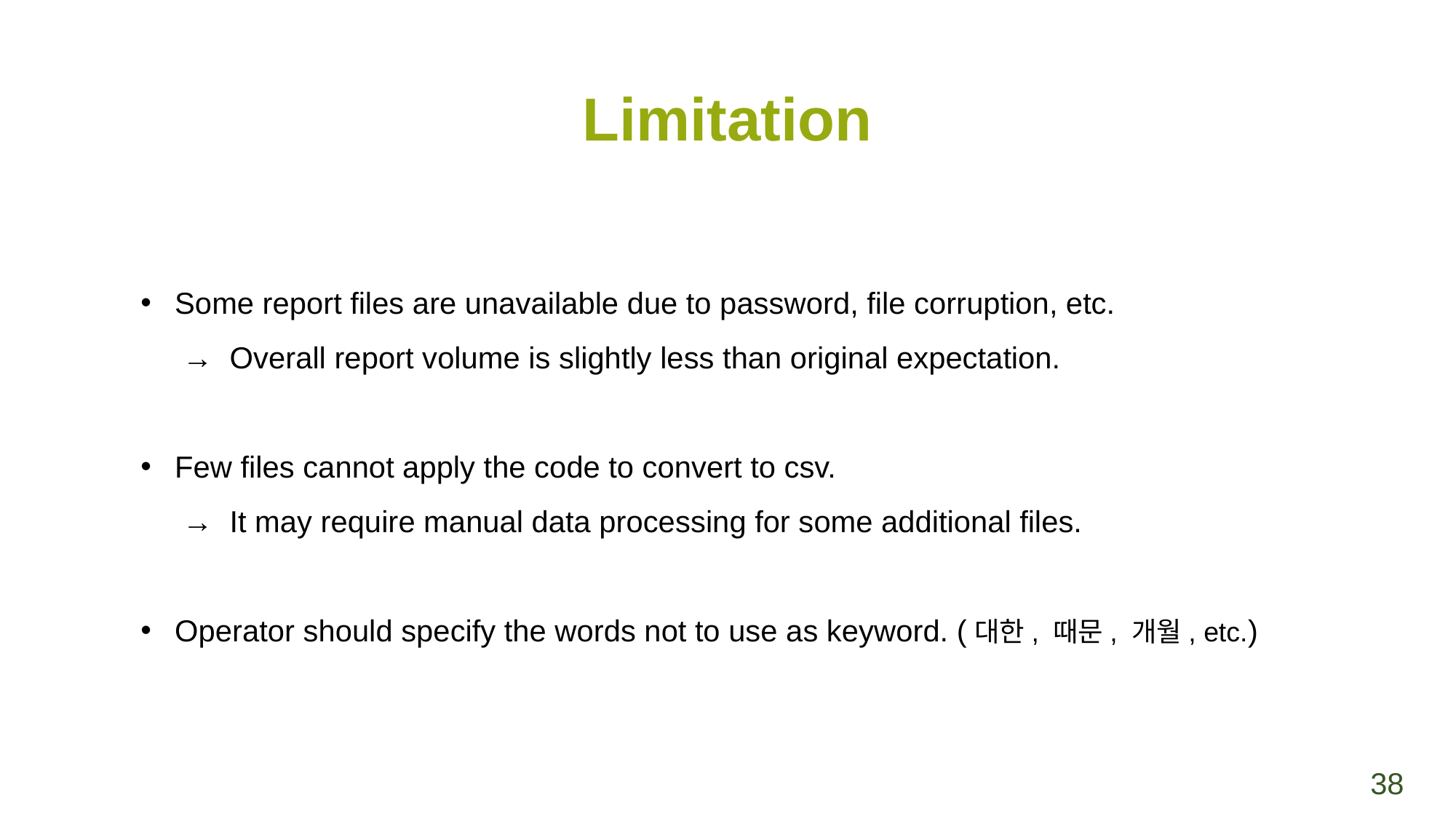

Limitation
Some report files are unavailable due to password, file corruption, etc.
     →  Overall report volume is slightly less than original expectation.

Few files cannot apply the code to convert to csv.
     →  It may require manual data processing for some additional files.

Operator should specify the words not to use as keyword. (대한, 때문, 개월, etc.)
38